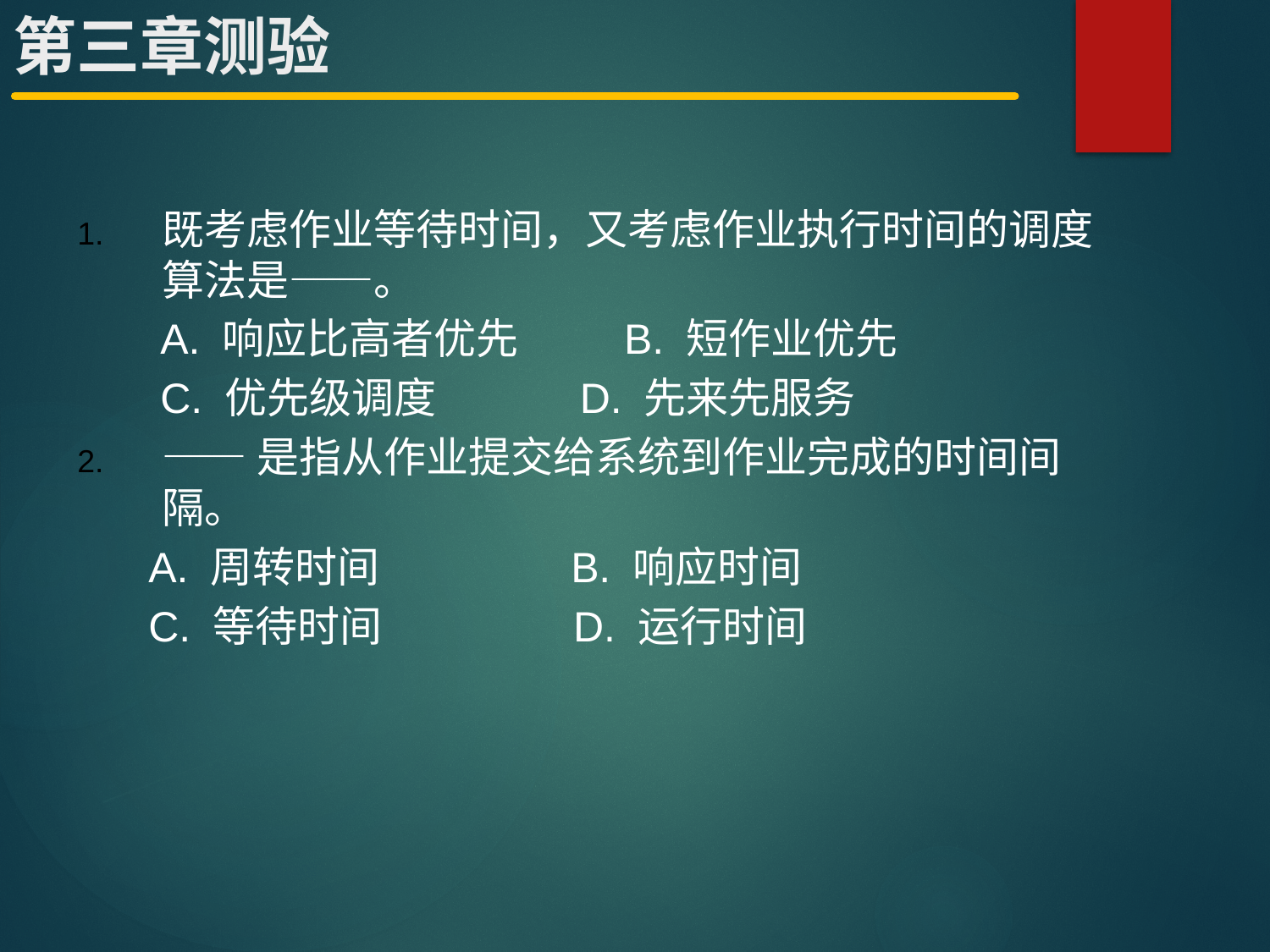

# 第三章测验
既考虑作业等待时间，又考虑作业执行时间的调度算法是——。
       A. 响应比高者优先          B. 短作业优先
       C. 优先级调度              D. 先来先服务
——是指从作业提交给系统到作业完成的时间间隔。
      A. 周转时间                   B. 响应时间
      C. 等待时间                   D. 运行时间